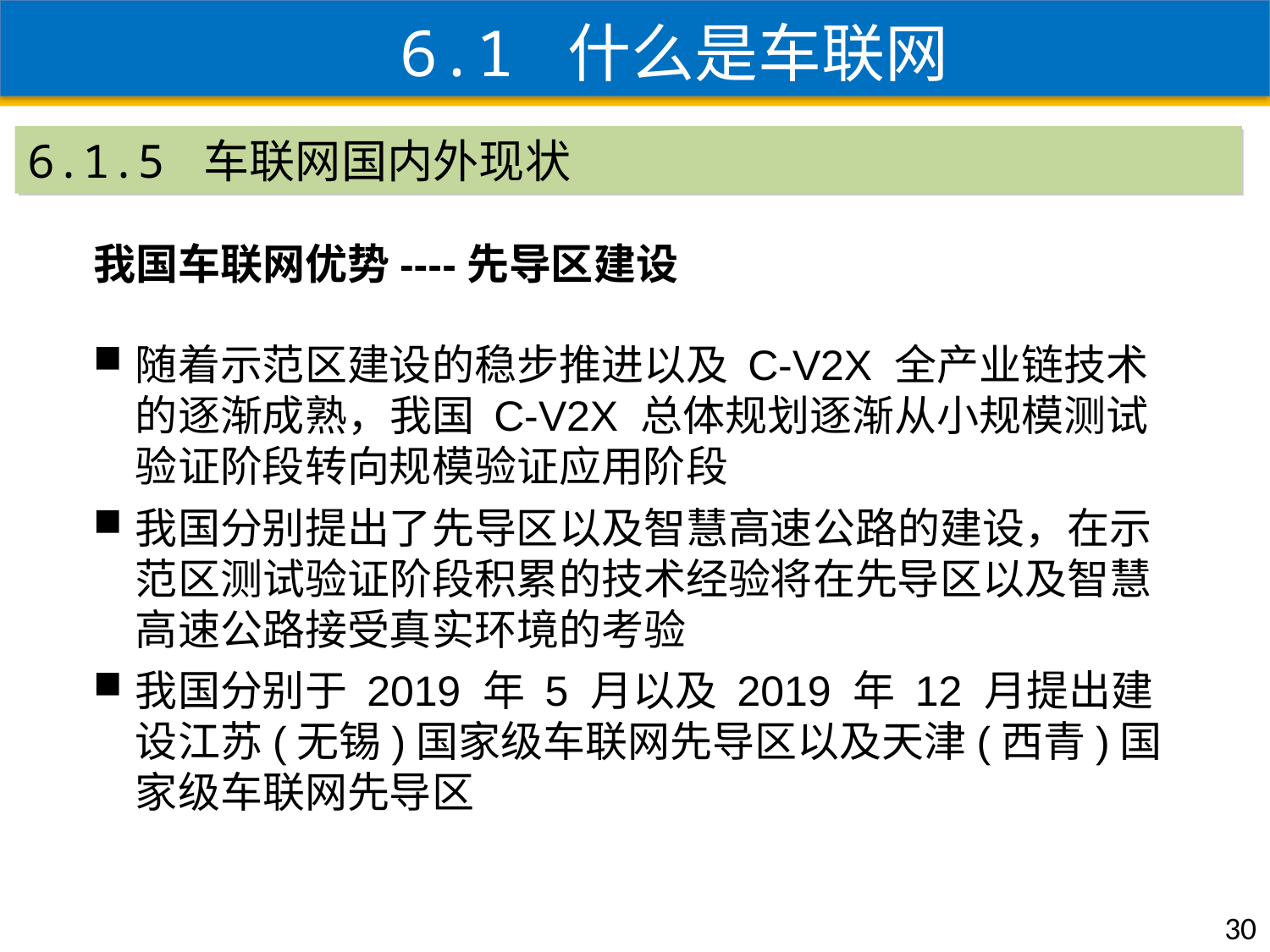

6.1 什么是车联网
6.1.5 车联网国内外现状
我国车联网优势----先导区建设
随着示范区建设的稳步推进以及 C-V2X 全产业链技术的逐渐成熟，我国 C-V2X 总体规划逐渐从小规模测试验证阶段转向规模验证应用阶段
我国分别提出了先导区以及智慧高速公路的建设，在示范区测试验证阶段积累的技术经验将在先导区以及智慧高速公路接受真实环境的考验
我国分别于 2019 年 5 月以及 2019 年 12 月提出建设江苏(无锡)国家级车联网先导区以及天津(西青)国家级车联网先导区
30